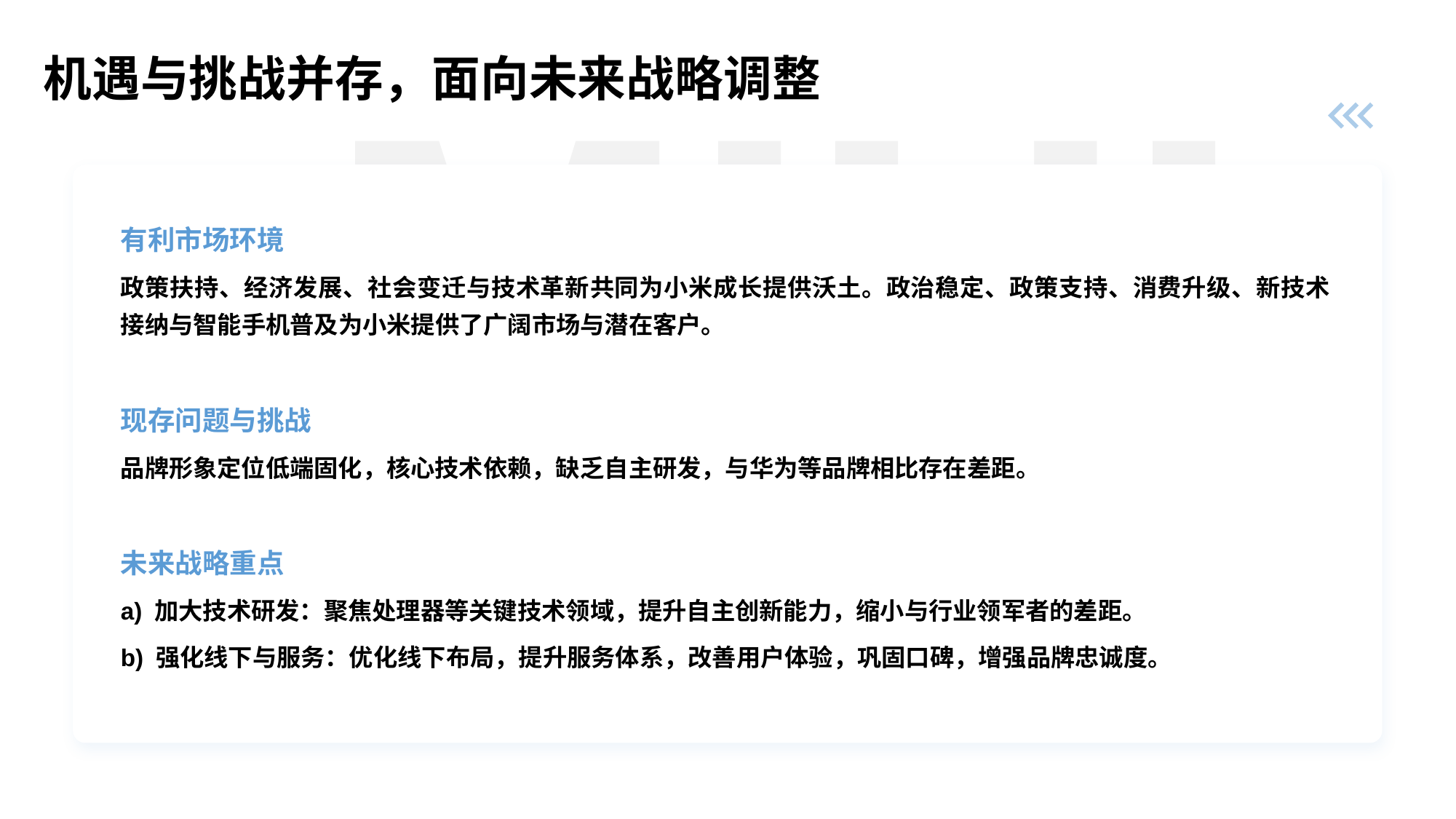

MIUI
机遇与挑战并存，面向未来战略调整

有利市场环境
政策扶持、经济发展、社会变迁与技术革新共同为小米成长提供沃土。政治稳定、政策支持、消费升级、新技术接纳与智能手机普及为小米提供了广阔市场与潜在客户。

现存问题与挑战
品牌形象定位低端固化，核心技术依赖，缺乏自主研发，与华为等品牌相比存在差距。

未来战略重点
a) 加大技术研发：聚焦处理器等关键技术领域，提升自主创新能力，缩小与行业领军者的差距。
b) 强化线下与服务：优化线下布局，提升服务体系，改善用户体验，巩固口碑，增强品牌忠诚度。

MIUI